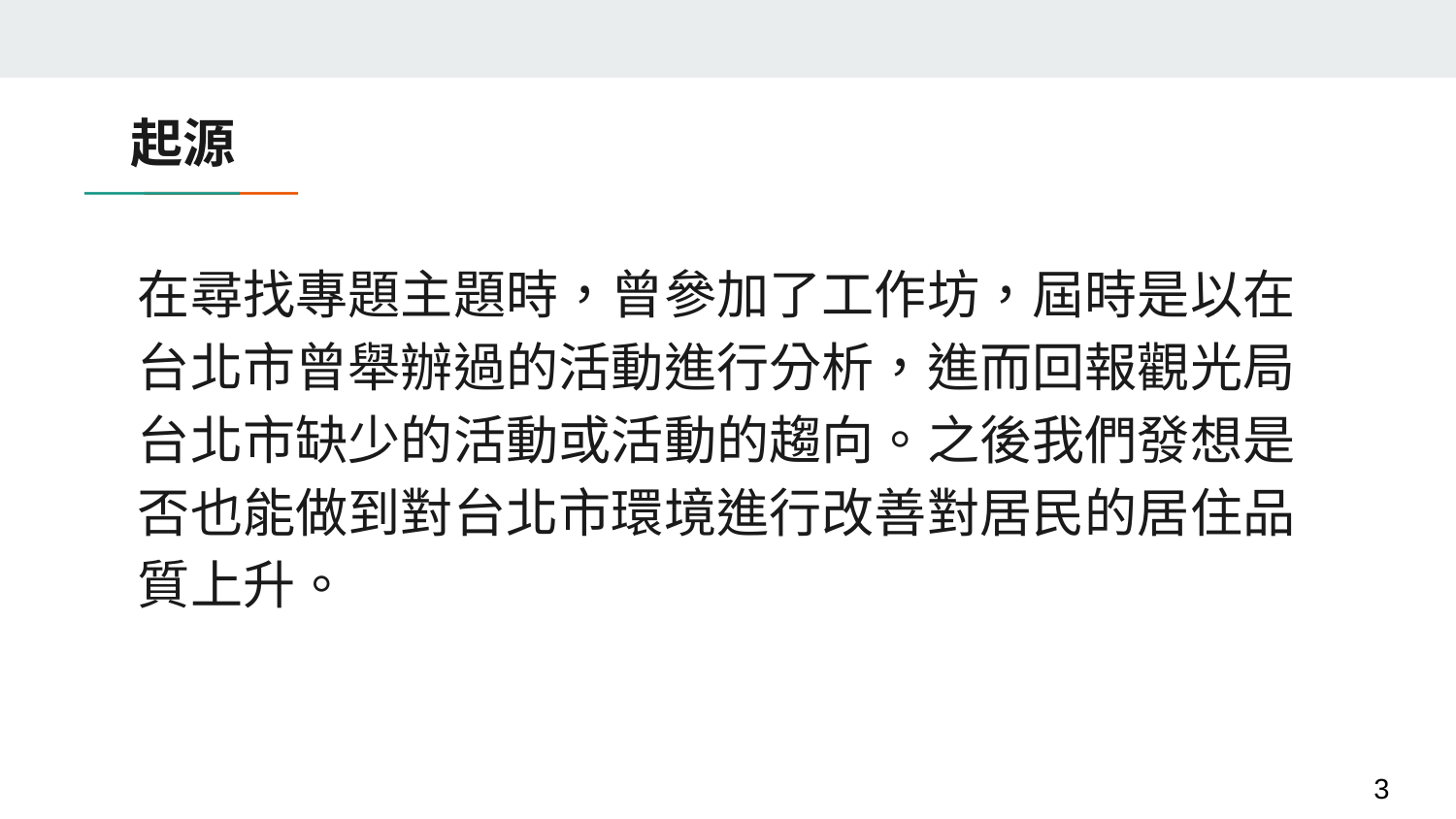

# 起源
在尋找專題主題時，曾參加了工作坊，屆時是以在台北市曾舉辦過的活動進行分析，進而回報觀光局台北市缺少的活動或活動的趨向。之後我們發想是否也能做到對台北市環境進行改善對居民的居住品質上升。
3